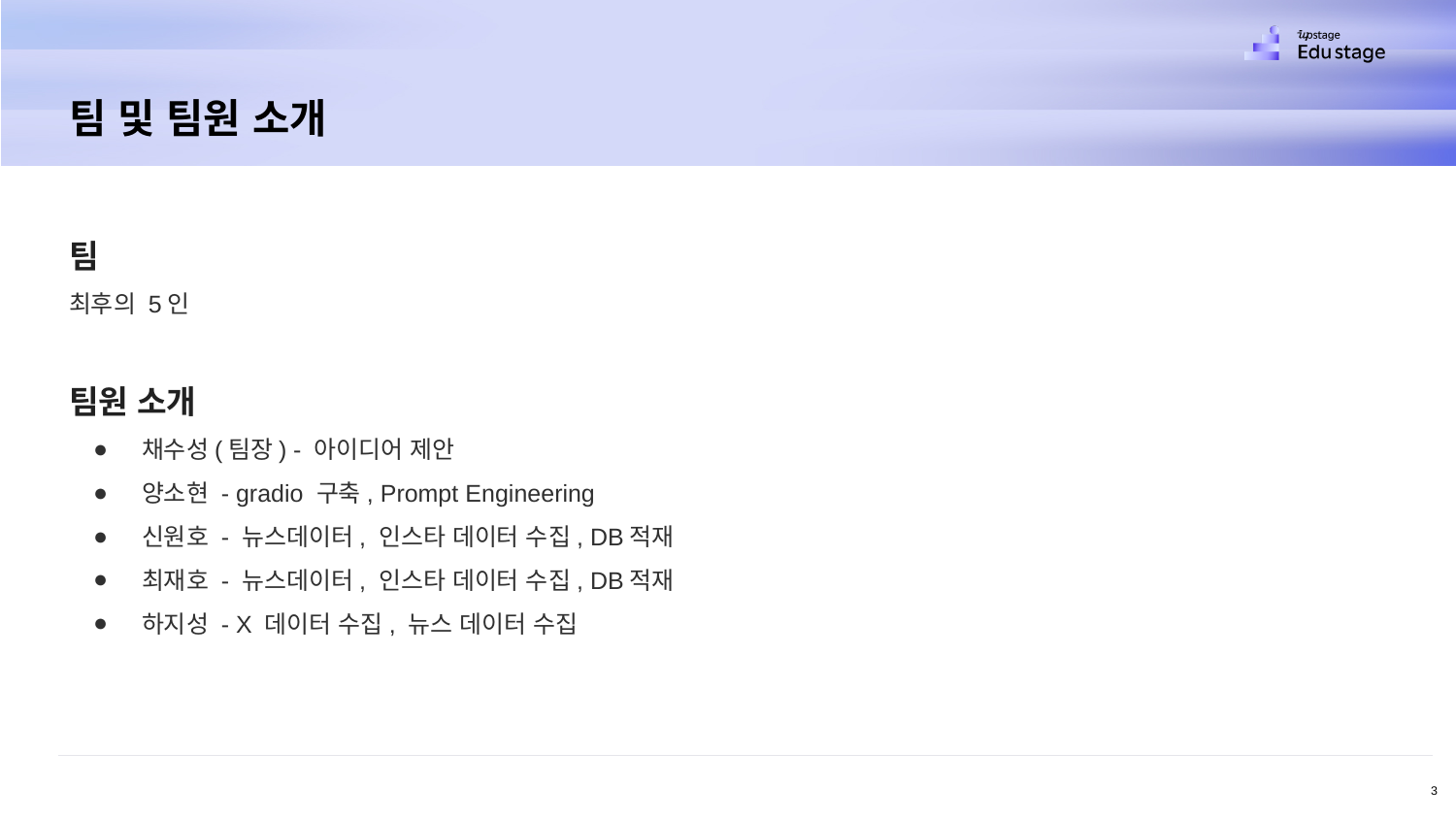

팀 및 팀원 소개
팀
최후의 5인

팀원 소개
채수성(팀장) - 아이디어 제안
양소현 - gradio 구축, Prompt Engineering
신원호 - 뉴스데이터, 인스타 데이터 수집, DB적재
최재호 - 뉴스데이터, 인스타 데이터 수집, DB적재
하지성 - X 데이터 수집, 뉴스 데이터 수집